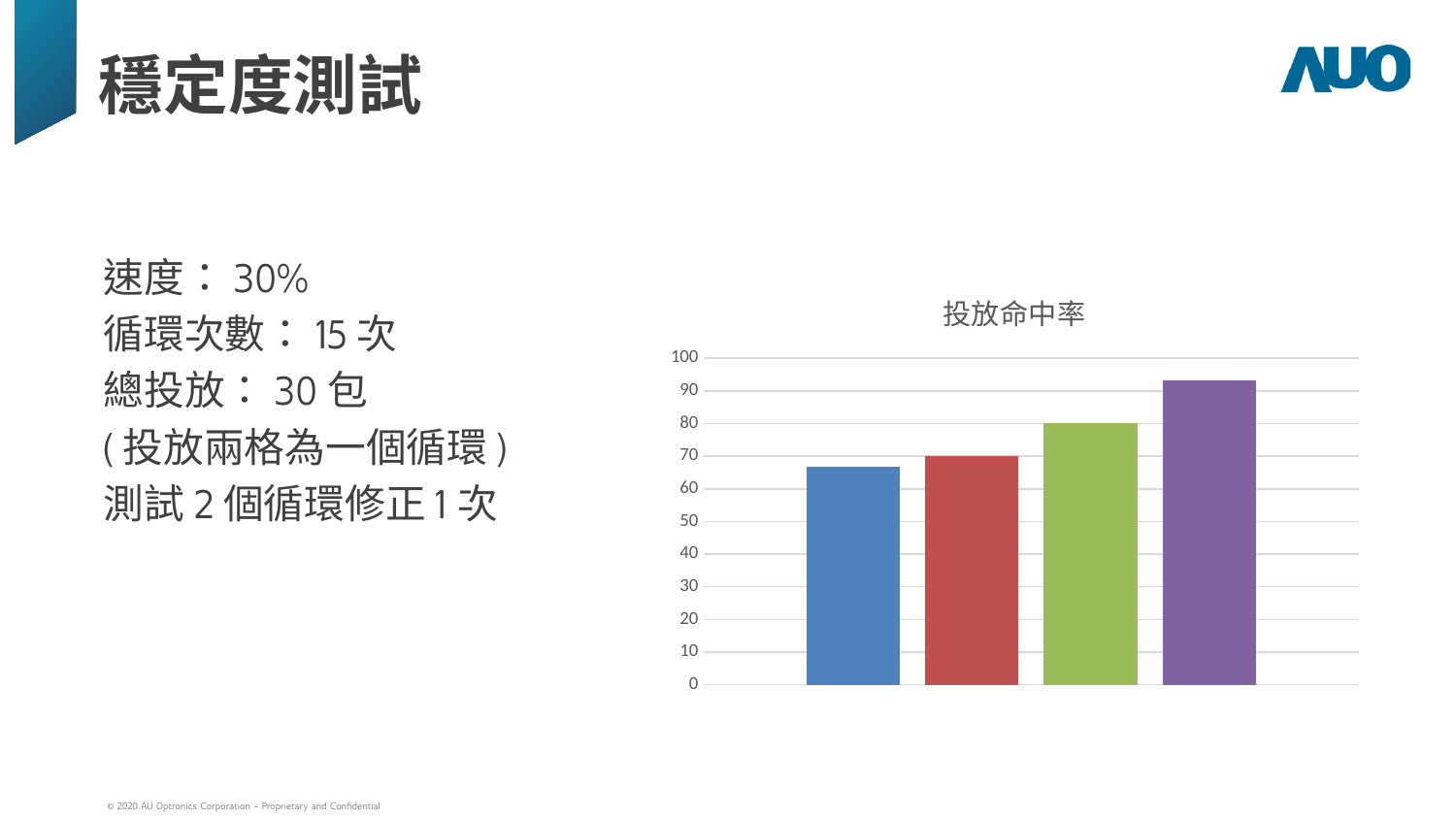

# 穩定度測試
速度：30%
循環次數：15次
總投放：30包
(投放兩格為一個循環)
測試2個循環修正1次

### Chart: 投放命中率

| Category | 5月26日 | 5月26日 | 5月27日 | 5月27日 |
|---|---|---|---|---|